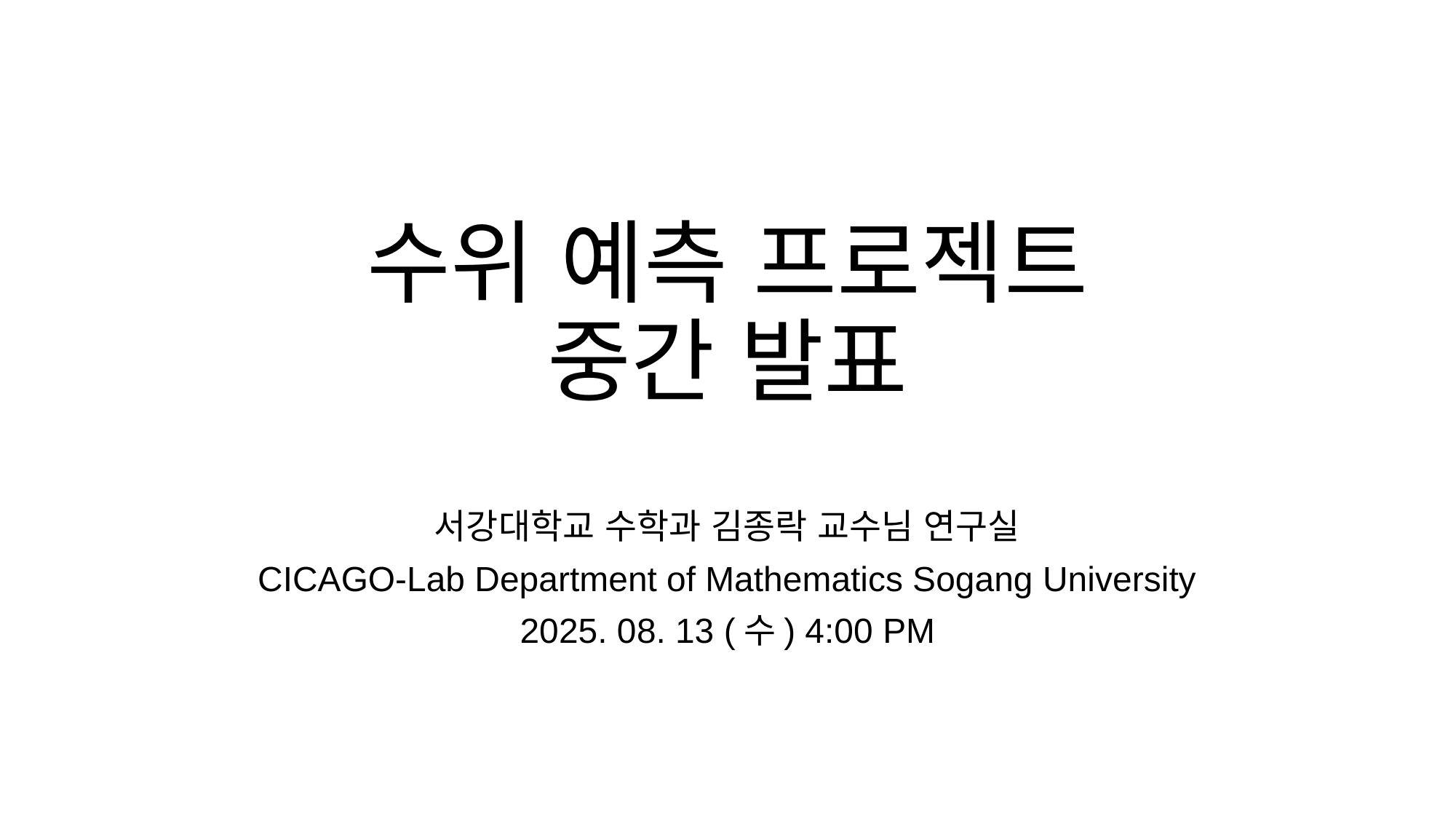

# 수위 예측 프로젝트 중간 발표
서강대학교 수학과 김종락 교수님 연구실
CICAGO-Lab Department of Mathematics Sogang University
2025. 08. 13 (수) 4:00 PM